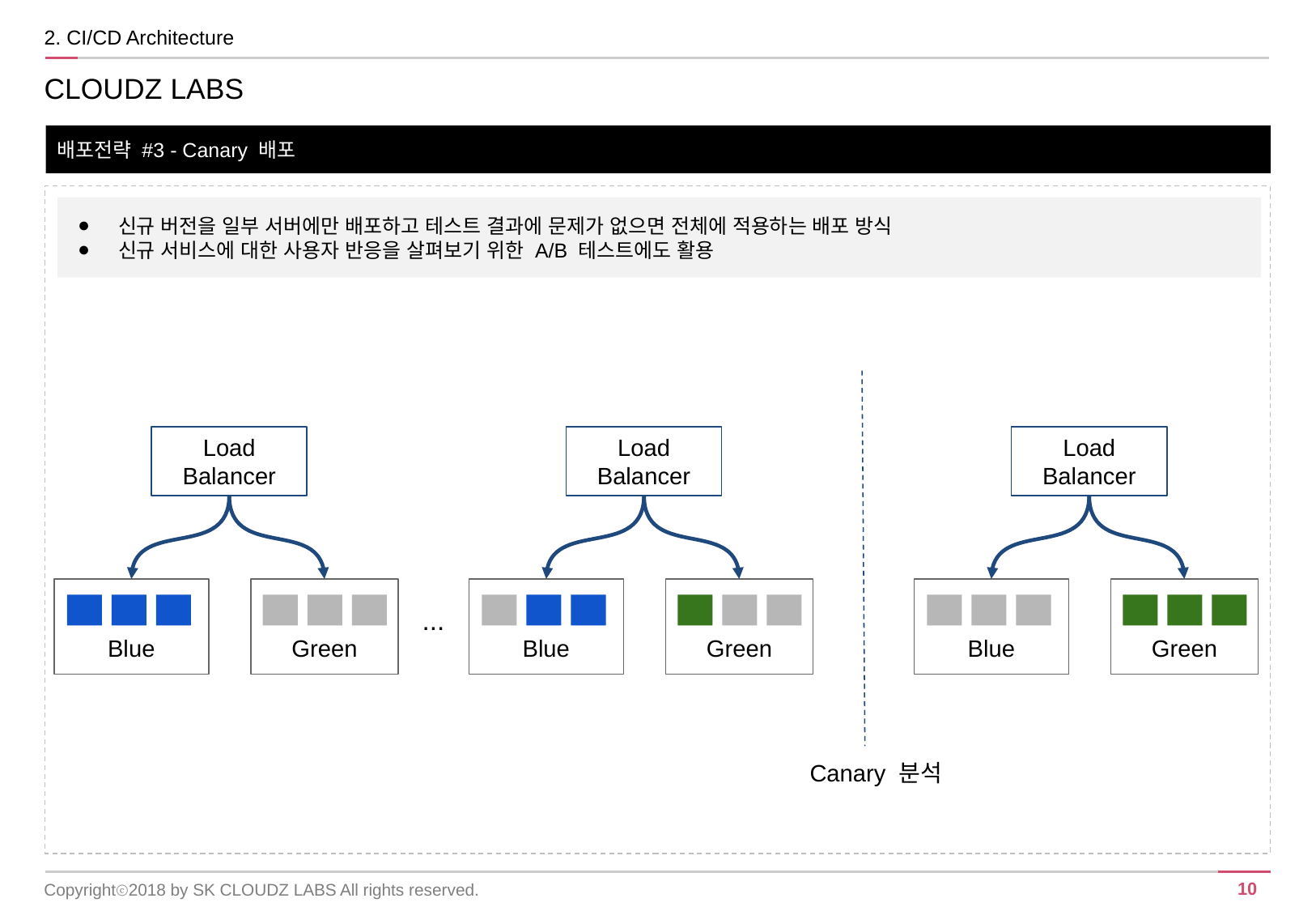

2. CI/CD Architecture
CLOUDZ LABS
배포전략 #3 - Canary 배포
신규 버전을 일부 서버에만 배포하고 테스트 결과에 문제가 없으면 전체에 적용하는 배포 방식
신규 서비스에 대한 사용자 반응을 살펴보기 위한 A/B 테스트에도 활용
Load Balancer
Load Balancer
Load Balancer
Blue
Green
Blue
Green
Blue
Green
...

Canary 분석
Copyrightⓒ2018 by SK CLOUDZ LABS All rights reserved.